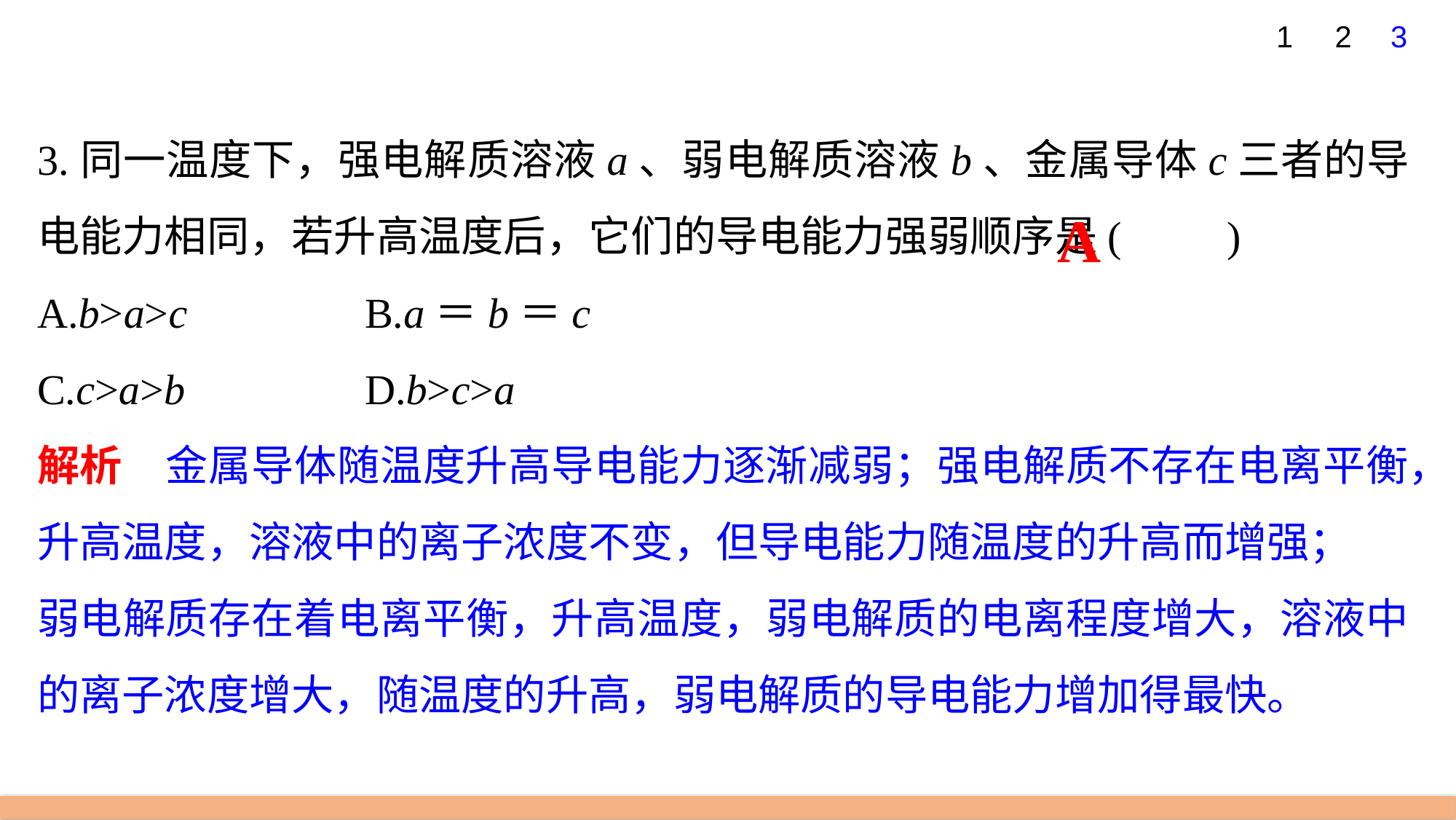

1
2
3
3.同一温度下，强电解质溶液a、弱电解质溶液b、金属导体c三者的导电能力相同，若升高温度后，它们的导电能力强弱顺序是(　　)
A.b>a>c  		B.a＝b＝c
C.c>a>b  		D.b>c>a
解析　金属导体随温度升高导电能力逐渐减弱；强电解质不存在电离平衡，升高温度，溶液中的离子浓度不变，但导电能力随温度的升高而增强；
弱电解质存在着电离平衡，升高温度，弱电解质的电离程度增大，溶液中的离子浓度增大，随温度的升高，弱电解质的导电能力增加得最快。
A